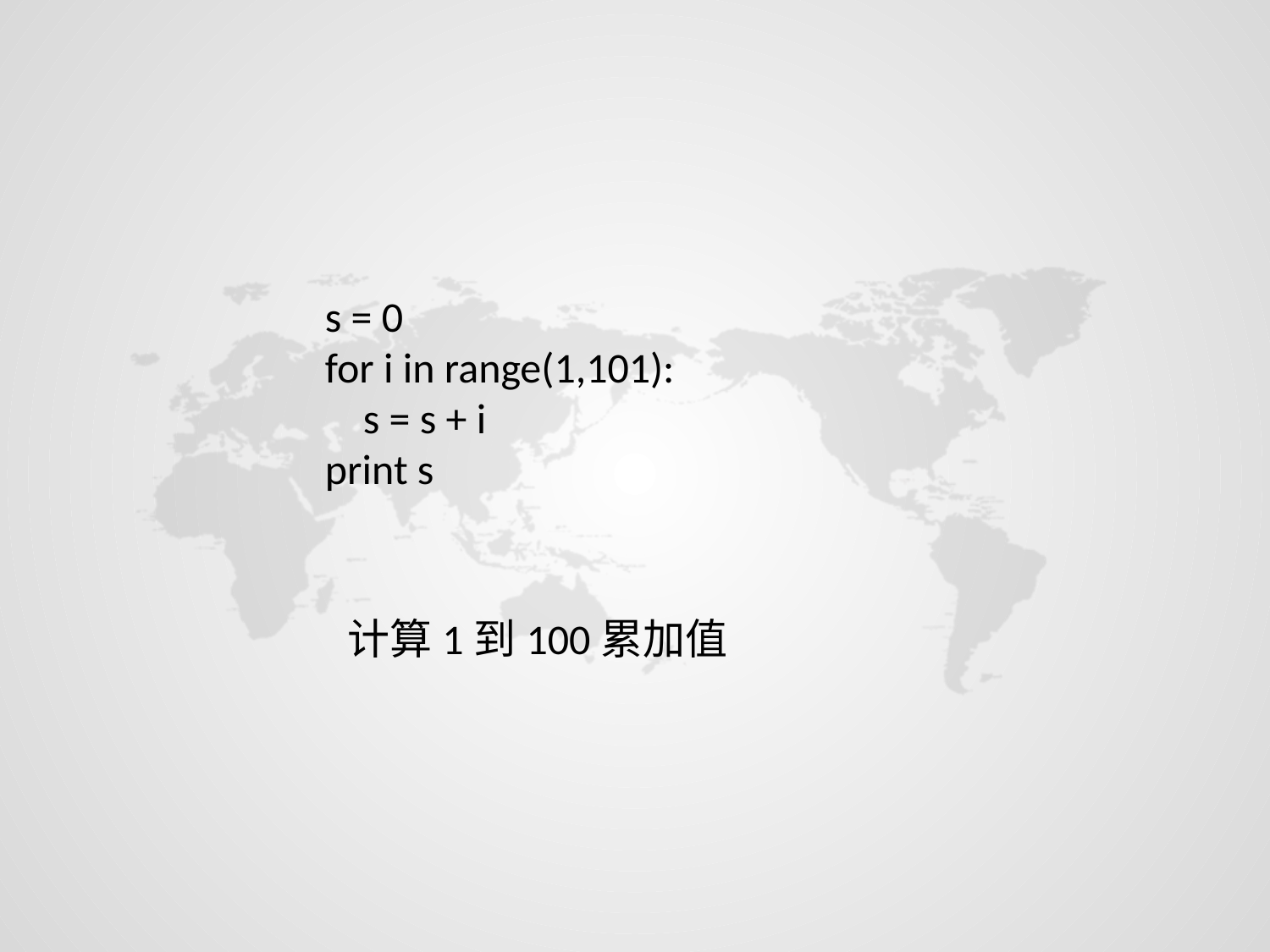

s = 0
for i in range(1,101):
    s = s + i
print s
计算1到100累加值